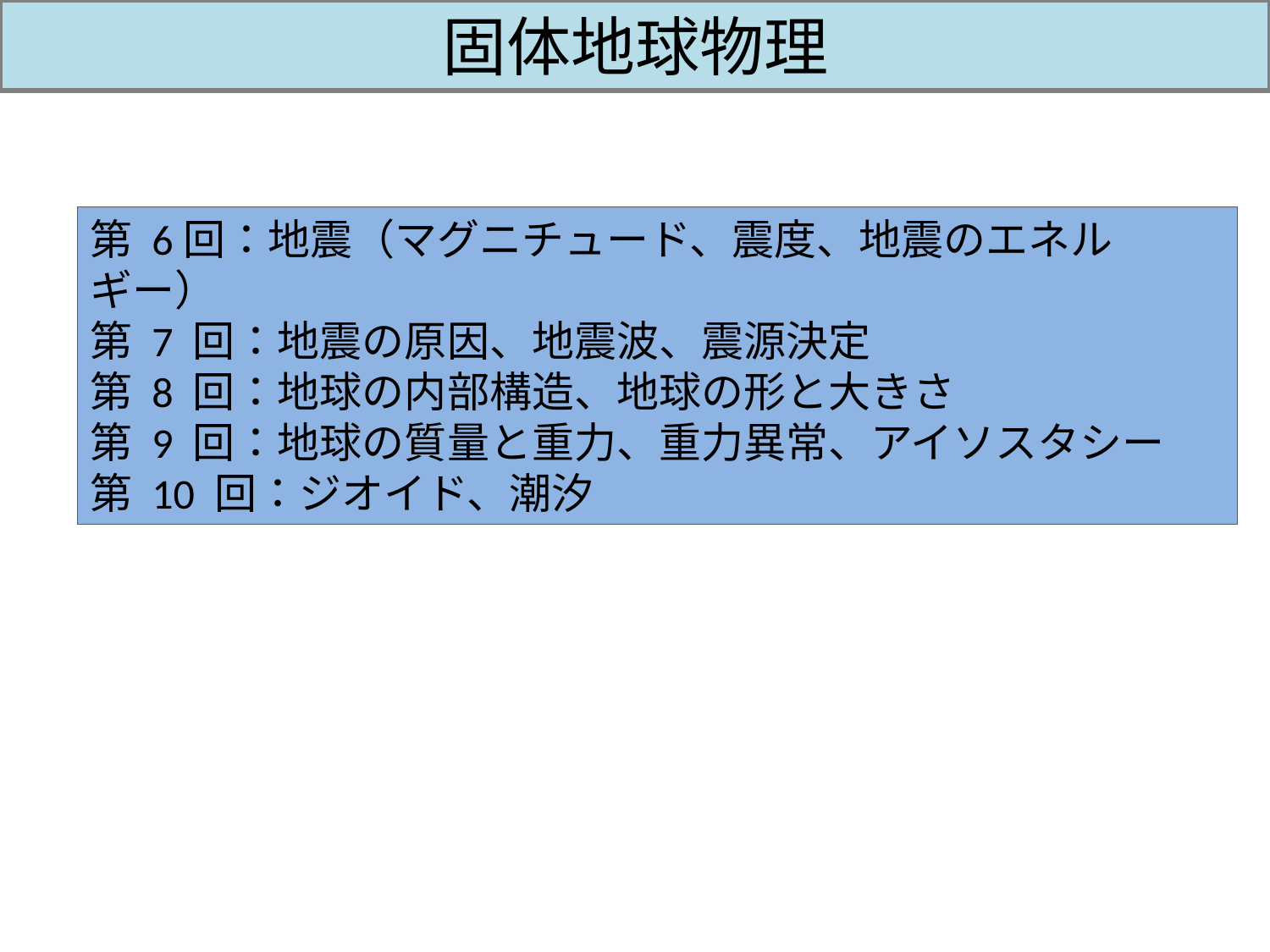

# 固体地球物理
第 6回：地震（マグニチュード、震度、地震のエネルギー）
第 7 回：地震の原因、地震波、震源決定
第 8 回：地球の内部構造、地球の形と大きさ
第 9 回：地球の質量と重力、重力異常、アイソスタシー
第 10 回：ジオイド、潮汐